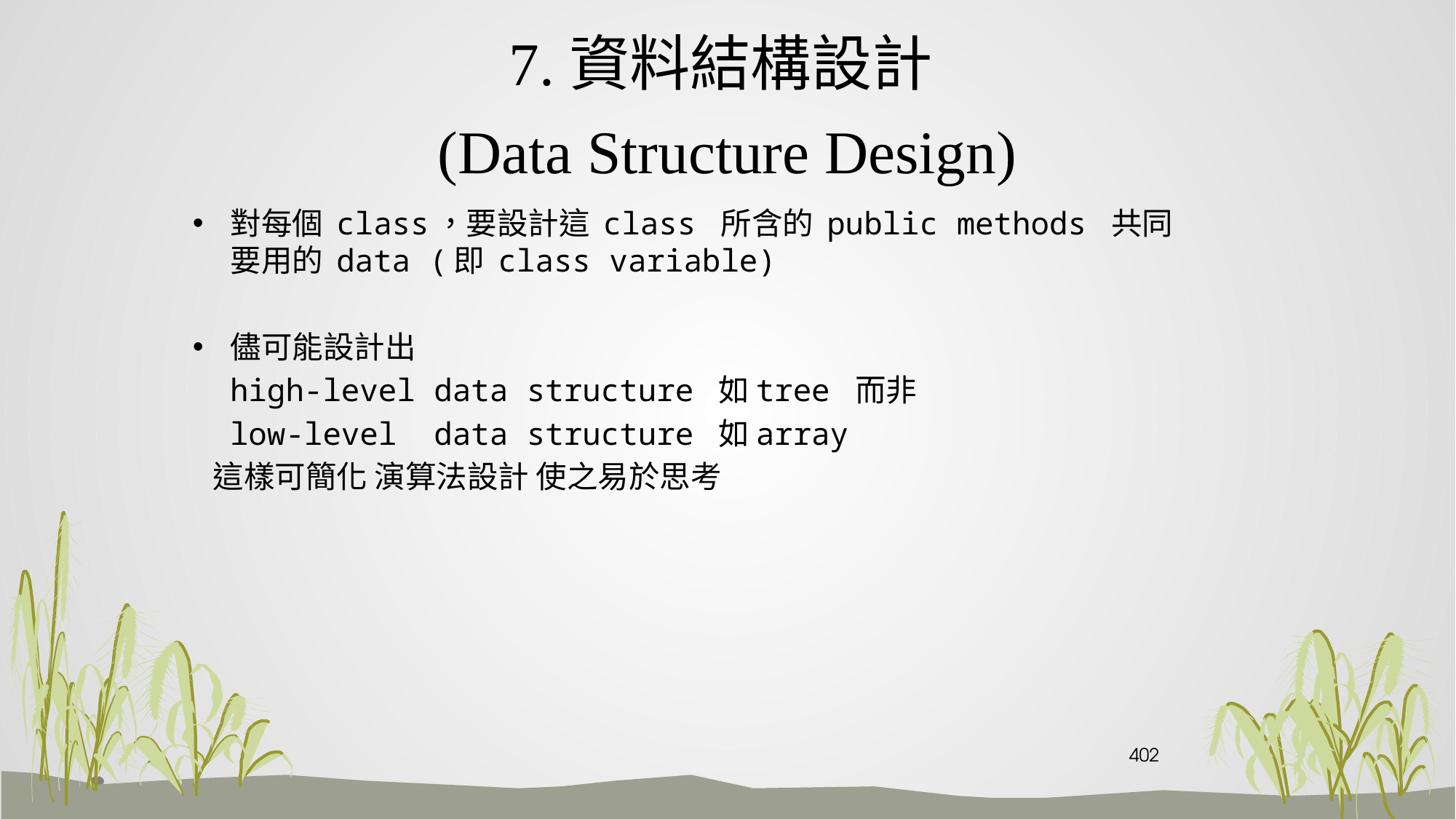

# 7.資料結構設計 (Data Structure Design)
對每個 class，要設計這 class 所含的 public methods 共同要用的 data (即 class variable)

儘可能設計出
  high-level data structure 如tree 而非
  low-level  data structure 如array
  這樣可簡化 演算法設計 使之易於思考

402